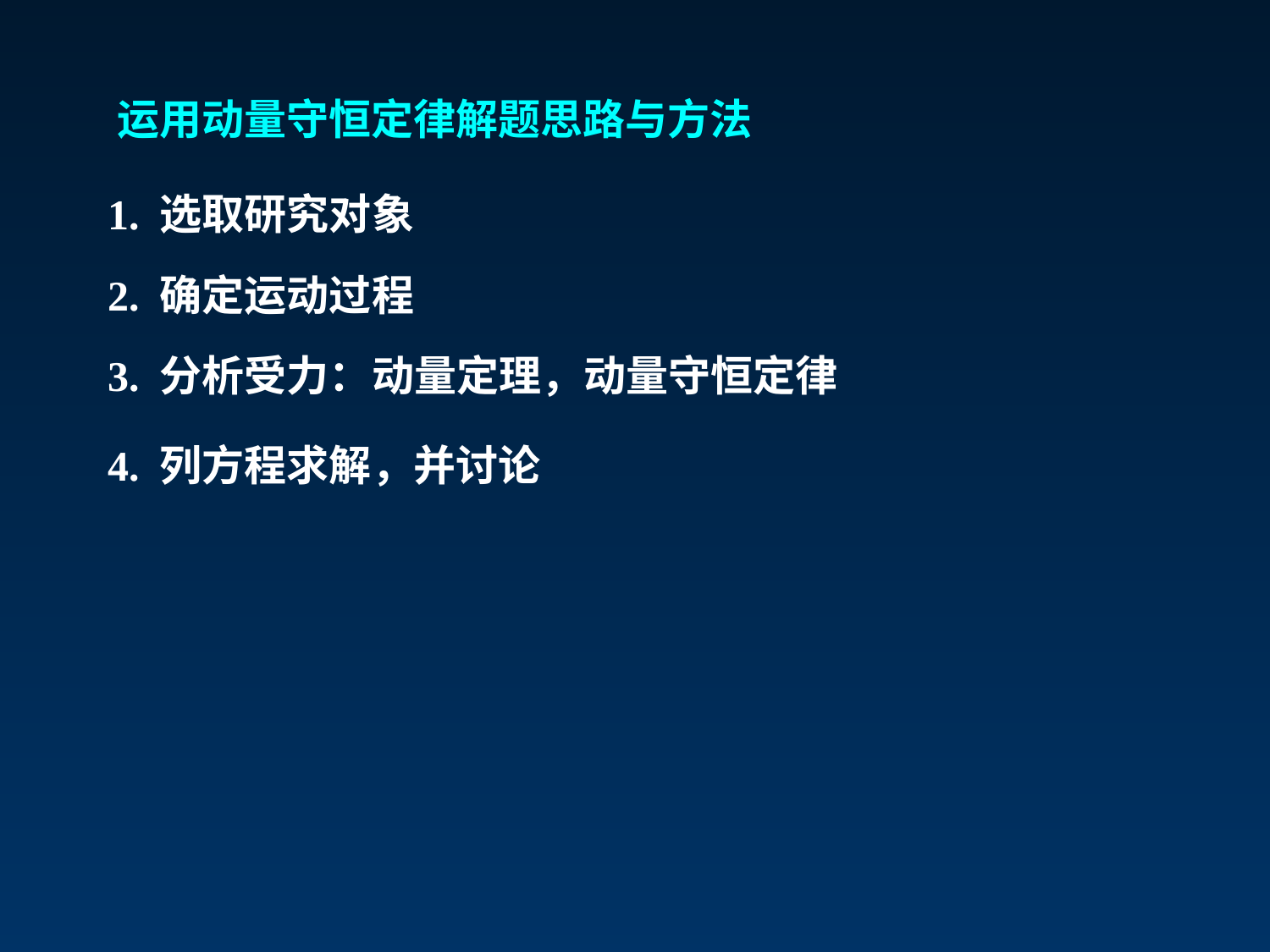

运用动量守恒定律解题思路与方法
1. 选取研究对象
2. 确定运动过程
3. 分析受力：动量定理，动量守恒定律
4. 列方程求解，并讨论